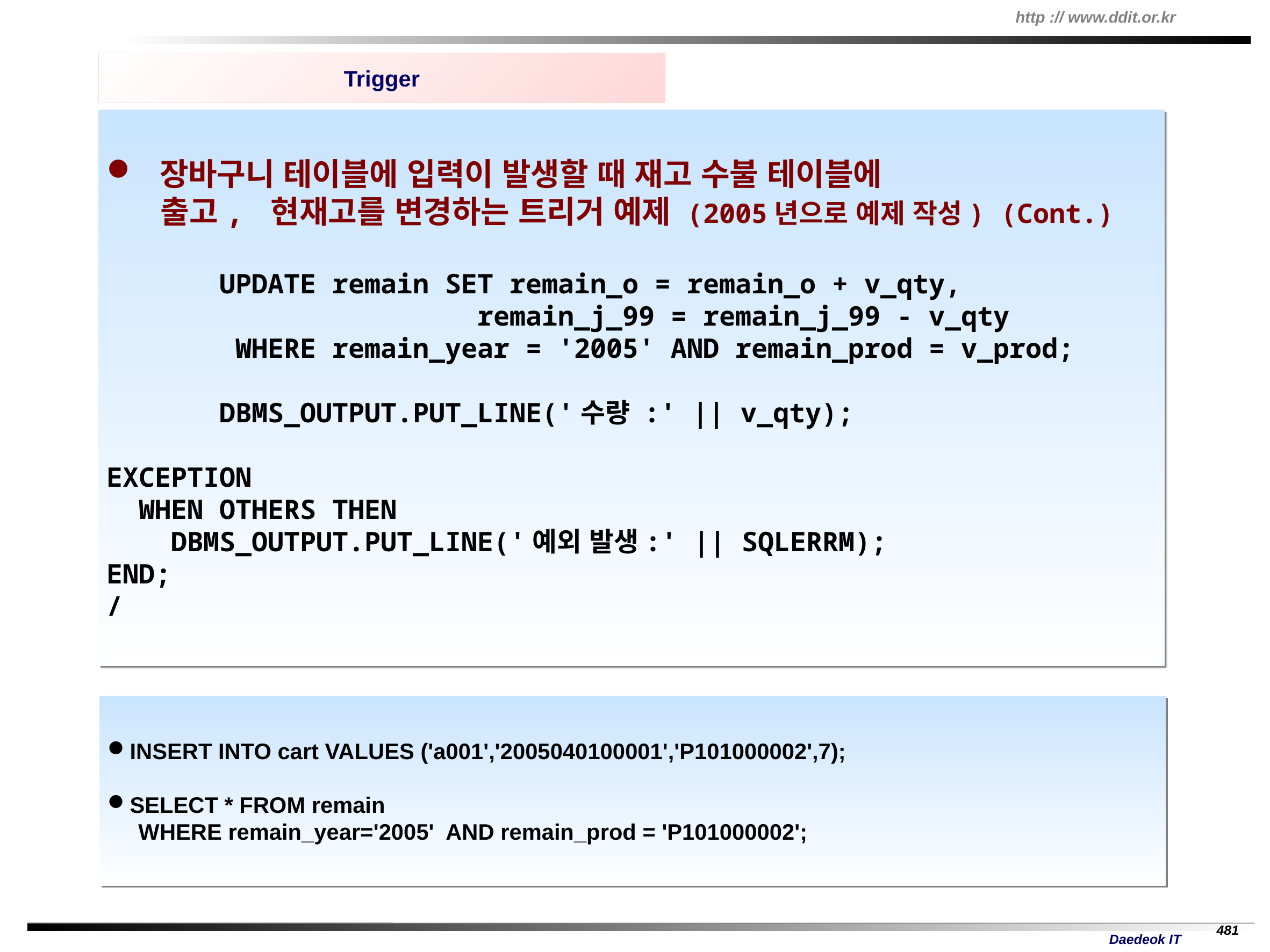

Trigger
  장바구니 테이블에 입력이 발생할 때 재고 수불 테이블에
    출고, 현재고를 변경하는 트리거 예제 (2005년으로 예제 작성) (Cont.)

       UPDATE remain SET remain_o = remain_o + v_qty,
                       remain_j_99 = remain_j_99 - v_qty
        WHERE remain_year = '2005' AND remain_prod = v_prod;

       DBMS_OUTPUT.PUT_LINE('수량 :' || v_qty);

EXCEPTION
  WHEN OTHERS THEN
    DBMS_OUTPUT.PUT_LINE('예외 발생:' || SQLERRM);
END;
/
INSERT INTO cart VALUES ('a001','2005040100001','P101000002',7);

SELECT * FROM remain
     WHERE remain_year='2005'  AND remain_prod = 'P101000002';